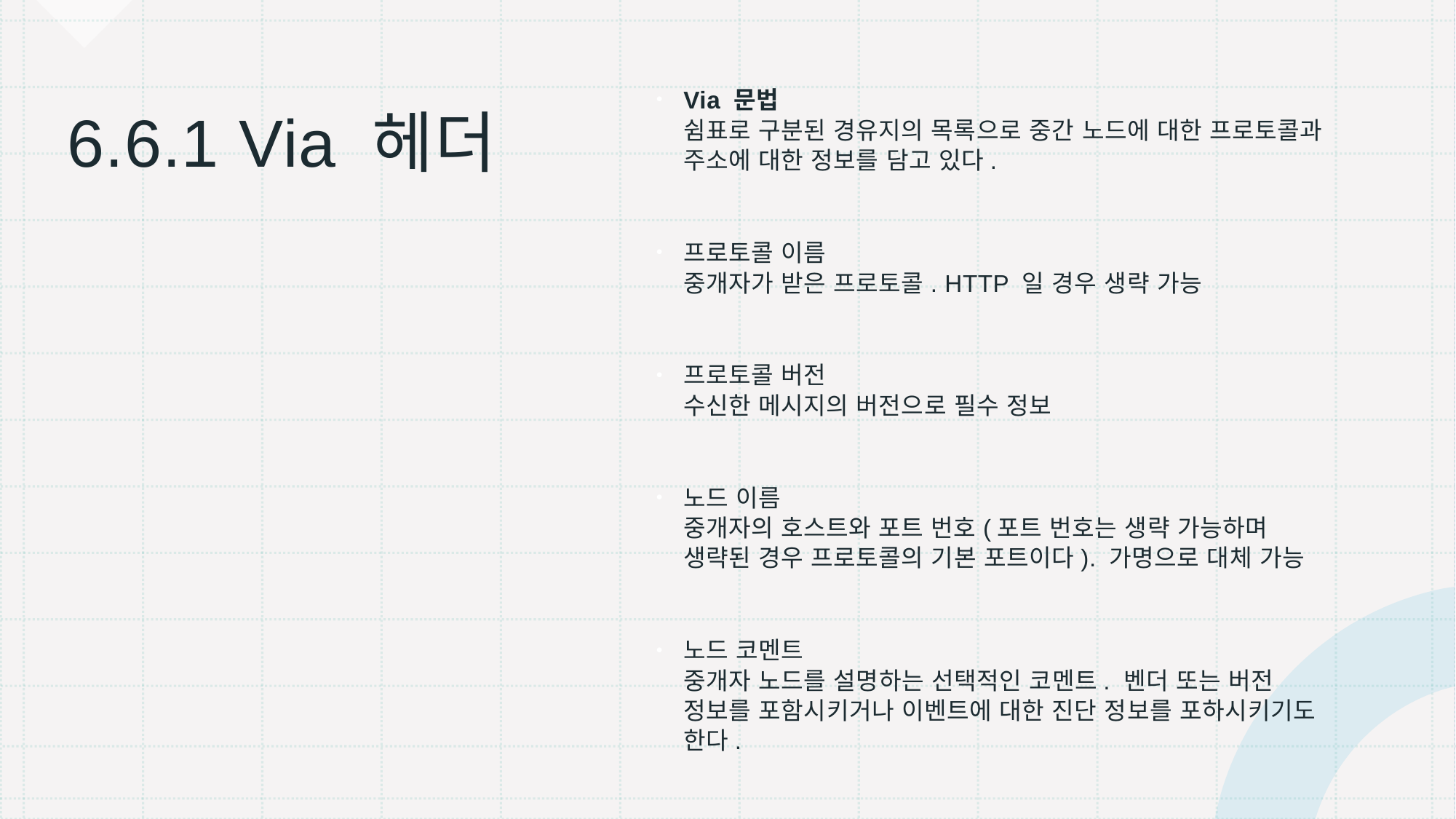

Via 문법
쉼표로 구분된 경유지의 목록으로 중간 노드에 대한 프로토콜과 주소에 대한 정보를 담고 있다.

프로토콜 이름
중개자가 받은 프로토콜. HTTP 일 경우 생략 가능

프로토콜 버전
수신한 메시지의 버전으로 필수 정보

노드 이름
중개자의 호스트와 포트 번호(포트 번호는 생략 가능하며 생략된 경우 프로토콜의 기본 포트이다). 가명으로 대체 가능

노드 코멘트
중개자 노드를 설명하는 선택적인 코멘트. 벤더 또는 버전 정보를 포함시키거나 이벤트에 대한 진단 정보를 포하시키기도 한다.
# 6.6.1 Via 헤더